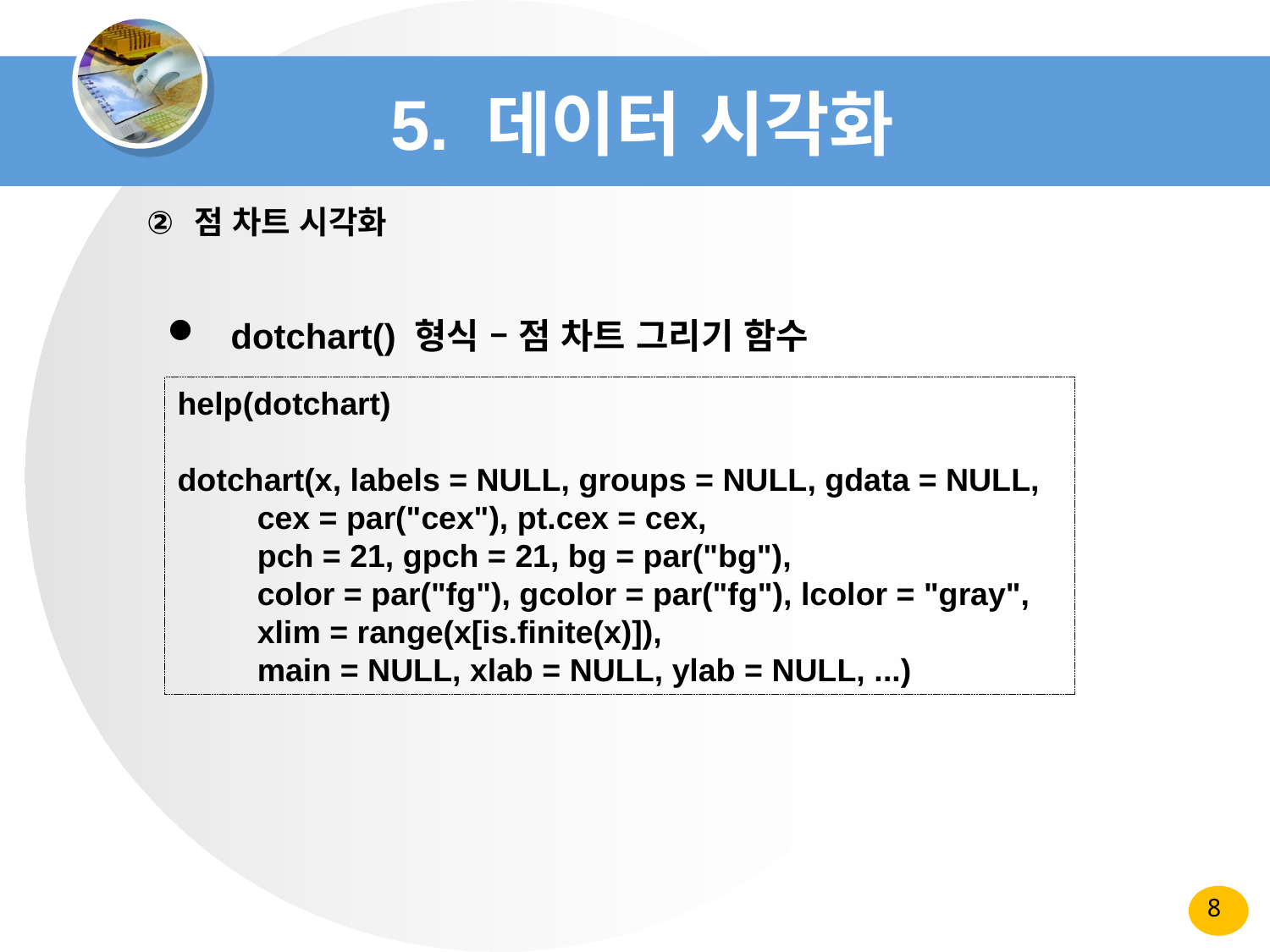

# 5. 데이터 시각화
점 차트 시각화
dotchart() 형식 – 점 차트 그리기 함수
help(dotchart)

dotchart(x, labels = NULL, groups = NULL, gdata = NULL,
         cex = par("cex"), pt.cex = cex,
         pch = 21, gpch = 21, bg = par("bg"),
         color = par("fg"), gcolor = par("fg"), lcolor = "gray",
         xlim = range(x[is.finite(x)]),
         main = NULL, xlab = NULL, ylab = NULL, ...)
8